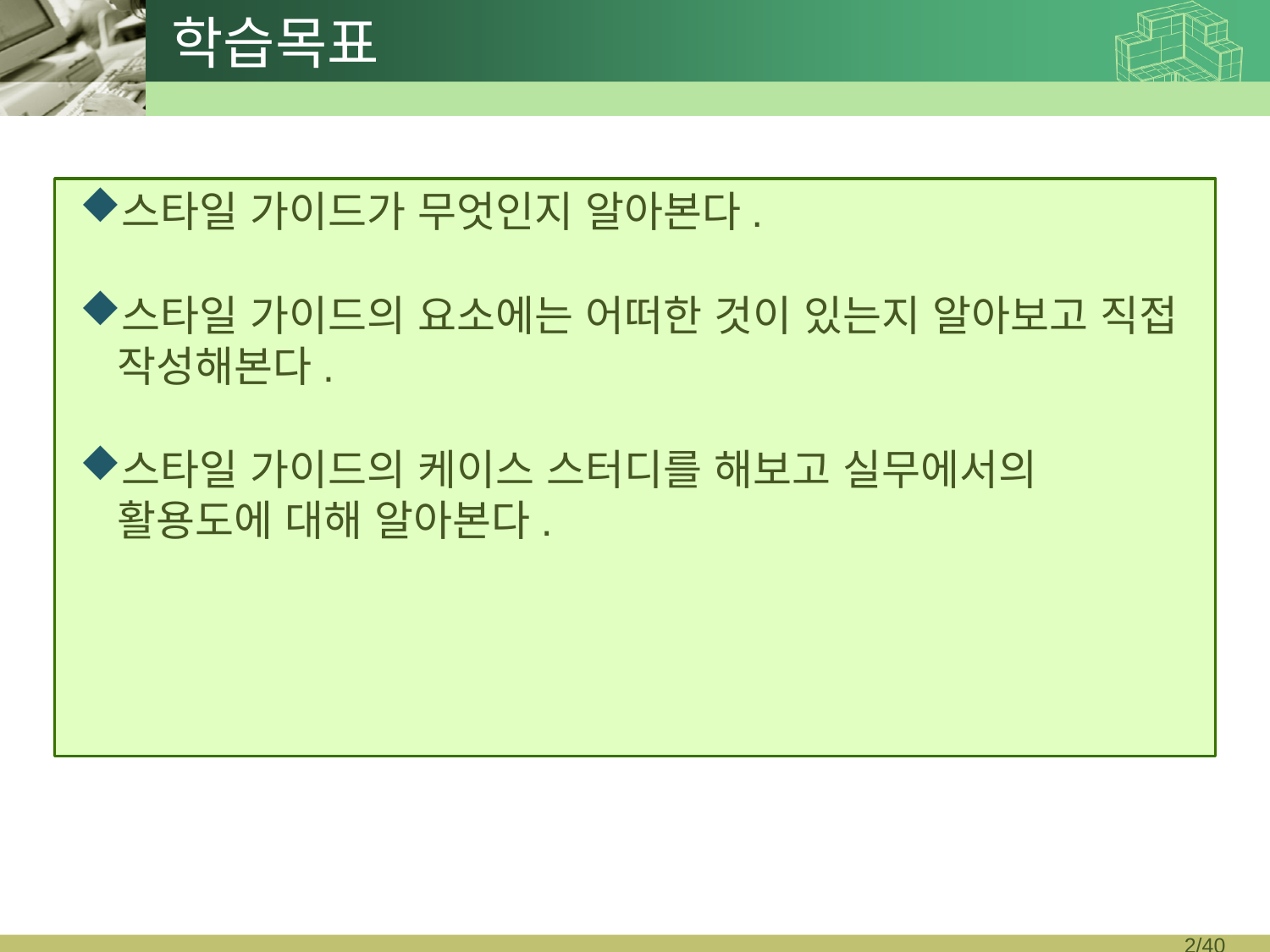

학습목표
스타일 가이드가 무엇인지 알아본다.
스타일 가이드의 요소에는 어떠한 것이 있는지 알아보고 직접 작성해본다.
스타일 가이드의 케이스 스터디를 해보고 실무에서의 활용도에 대해 알아본다.